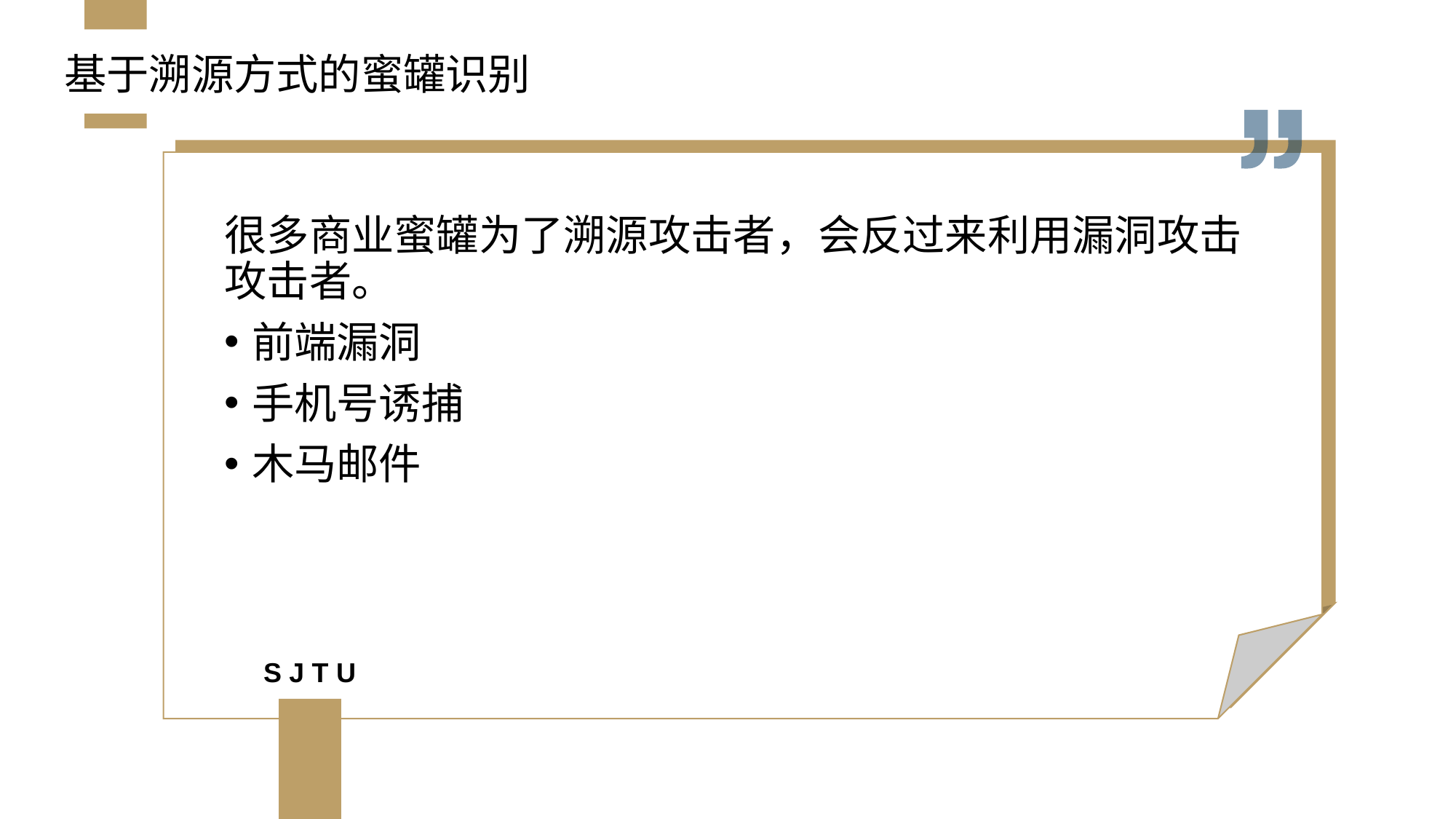

# 基于溯源方式的蜜罐识别
很多商业蜜罐为了溯源攻击者，会反过来利用漏洞攻击攻击者。
前端漏洞
手机号诱捕
木马邮件